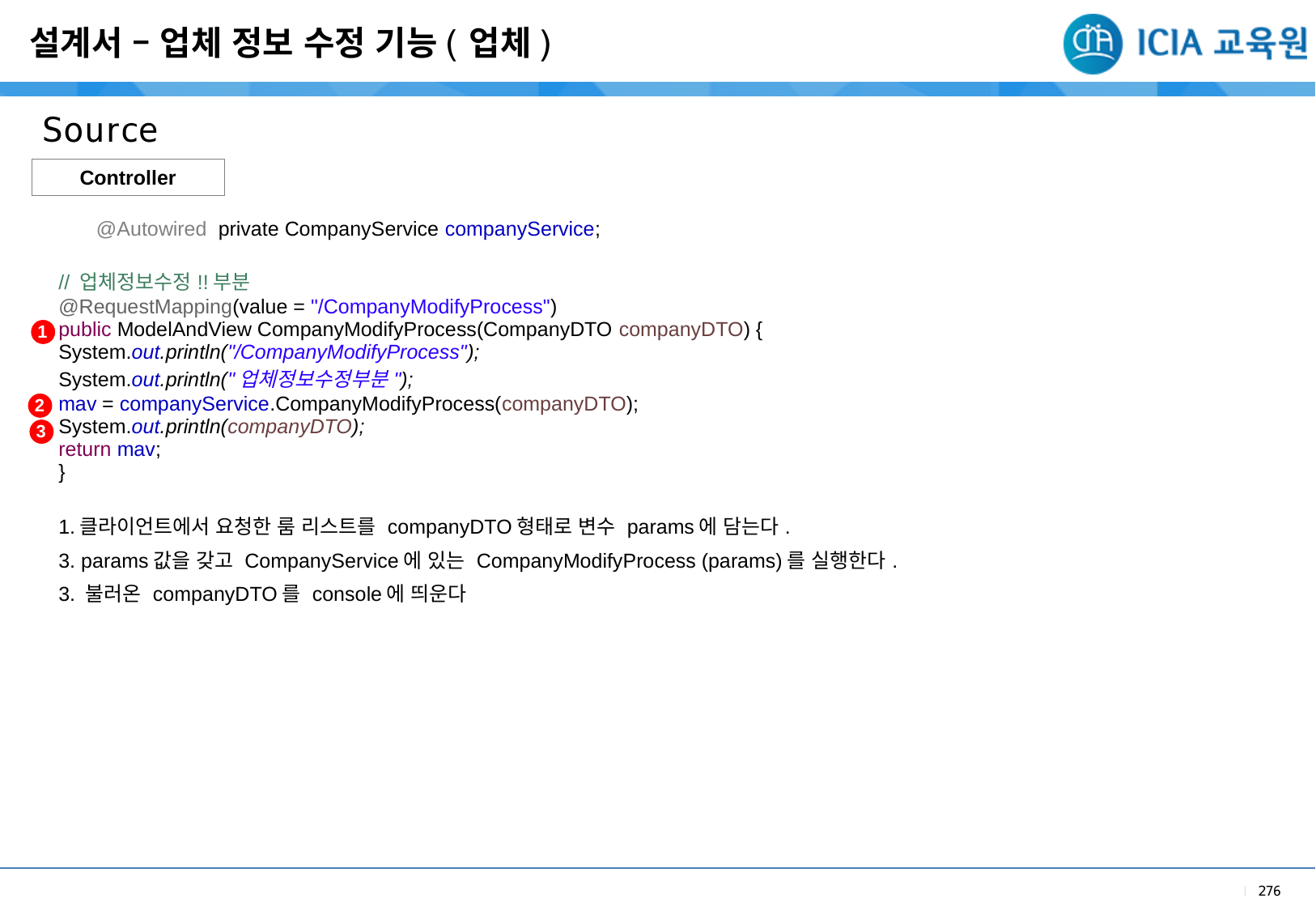

설계서 – 업체 정보 수정 기능(업체)
Source
Controller
| @Autowired private CompanyService companyService; // 업체정보수정!!부분 @RequestMapping(value = "/CompanyModifyProcess") public ModelAndView CompanyModifyProcess(CompanyDTO companyDTO) { System.out.println("/CompanyModifyProcess"); System.out.println("업체정보수정부분"); mav = companyService.CompanyModifyProcess(companyDTO); System.out.println(companyDTO); return mav; } |
| --- |
| 1.클라이언트에서 요청한 룸 리스트를 companyDTO형태로 변수 params에 담는다. 3. params값을 갖고 CompanyService에 있는 CompanyModifyProcess (params)를 실행한다. 3. 불러온 companyDTO를 console에 띄운다 |
1

2

3